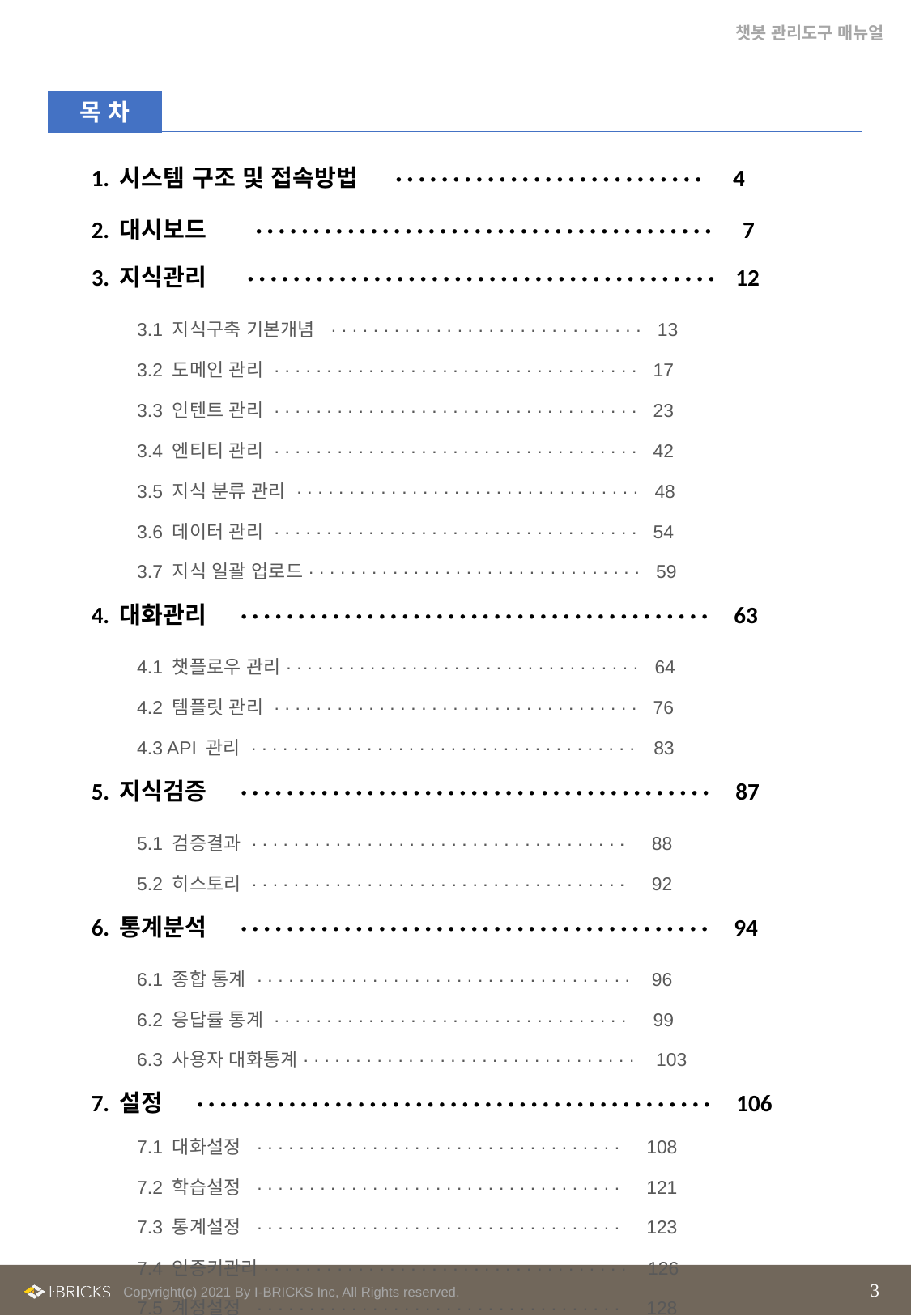

목 차
| 1. 시스템 구조 및 접속방법 · · · · · · · · · · · · · · · · · · · · · · · · · · · 4 |
| --- |
| 2. 대시보드 · · · · · · · · · · · · · · · · · · · · · · · · · · · · · · · · · · · · · · · · 7 |
| 3. 지식관리 · · · · · · · · · · · · · · · · · · · · · · · · · · · · · · · · · · · · · · · · · 12 |
| 3.1 지식구축 기본개념 ∙ ∙ ∙ ∙ ∙ ∙ ∙ ∙ ∙ ∙ ∙ ∙ ∙ ∙ ∙ ∙ ∙ ∙ ∙ ∙ ∙ ∙ ∙ ∙ ∙ ∙ ∙ ∙ ∙ ∙ 13 3.2 도메인 관리 ∙ ∙ ∙ ∙ ∙ ∙ ∙ ∙ ∙ ∙ ∙ ∙ ∙ ∙ ∙ ∙ ∙ ∙ ∙ ∙ ∙ ∙ ∙ ∙ ∙ ∙ ∙ ∙ ∙ ∙ ∙ ∙ ∙ ∙ ∙ 17 3.3 인텐트 관리 ∙ ∙ ∙ ∙ ∙ ∙ ∙ ∙ ∙ ∙ ∙ ∙ ∙ ∙ ∙ ∙ ∙ ∙ ∙ ∙ ∙ ∙ ∙ ∙ ∙ ∙ ∙ ∙ ∙ ∙ ∙ ∙ ∙ ∙ ∙ 23 3.4 엔티티 관리 ∙ ∙ ∙ ∙ ∙ ∙ ∙ ∙ ∙ ∙ ∙ ∙ ∙ ∙ ∙ ∙ ∙ ∙ ∙ ∙ ∙ ∙ ∙ ∙ ∙ ∙ ∙ ∙ ∙ ∙ ∙ ∙ ∙ ∙ ∙ 42 3.5 지식 분류 관리 ∙ ∙ ∙ ∙ ∙ ∙ ∙ ∙ ∙ ∙ ∙ ∙ ∙ ∙ ∙ ∙ ∙ ∙ ∙ ∙ ∙ ∙ ∙ ∙ ∙ ∙ ∙ ∙ ∙ ∙ ∙ ∙ ∙ 48 3.6 데이터 관리 ∙ ∙ ∙ ∙ ∙ ∙ ∙ ∙ ∙ ∙ ∙ ∙ ∙ ∙ ∙ ∙ ∙ ∙ ∙ ∙ ∙ ∙ ∙ ∙ ∙ ∙ ∙ ∙ ∙ ∙ ∙ ∙ ∙ ∙ ∙ 54 3.7 지식 일괄 업로드 ∙ ∙ ∙ ∙ ∙ ∙ ∙ ∙ ∙ ∙ ∙ ∙ ∙ ∙ ∙ ∙ ∙ ∙ ∙ ∙ ∙ ∙ ∙ ∙ ∙ ∙ ∙ ∙ ∙ ∙ ∙ ∙ 59 |
| 4. 대화관리 · · · · · · · · · · · · · · · · · · · · · · · · · · · · · · · · · · · · · · · · · 63 |
| 4.1 챗플로우 관리 ∙ ∙ ∙ ∙ ∙ ∙ ∙ ∙ ∙ ∙ ∙ ∙ ∙ ∙ ∙ ∙ ∙ ∙ ∙ ∙ ∙ ∙ ∙ ∙ ∙ ∙ ∙ ∙ ∙ ∙ ∙ ∙ ∙ ∙ 64 4.2 템플릿 관리 ∙ ∙ ∙ ∙ ∙ ∙ ∙ ∙ ∙ ∙ ∙ ∙ ∙ ∙ ∙ ∙ ∙ ∙ ∙ ∙ ∙ ∙ ∙ ∙ ∙ ∙ ∙ ∙ ∙ ∙ ∙ ∙ ∙ ∙ ∙ 76 4.3 API 관리 ∙ ∙ ∙ ∙ ∙ ∙ ∙ ∙ ∙ ∙ ∙ ∙ ∙ ∙ ∙ ∙ ∙ ∙ ∙ ∙ ∙ ∙ ∙ ∙ ∙ ∙ ∙ ∙ ∙ ∙ ∙ ∙ ∙ ∙ ∙ ∙ ∙ 83 |
| 5. 지식검증 · · · · · · · · · · · · · · · · · · · · · · · · · · · · · · · · · · · · · · · · · 87 |
| 5.1 검증결과 ∙ ∙ ∙ ∙ ∙ ∙ ∙ ∙ ∙ ∙ ∙ ∙ ∙ ∙ ∙ ∙ ∙ ∙ ∙ ∙ ∙ ∙ ∙ ∙ ∙ ∙ ∙ ∙ ∙ ∙ ∙ ∙ ∙ ∙ ∙ ∙ 88 5.2 히스토리 ∙ ∙ ∙ ∙ ∙ ∙ ∙ ∙ ∙ ∙ ∙ ∙ ∙ ∙ ∙ ∙ ∙ ∙ ∙ ∙ ∙ ∙ ∙ ∙ ∙ ∙ ∙ ∙ ∙ ∙ ∙ ∙ ∙ ∙ ∙ ∙ 92 |
| 6. 통계분석 · · · · · · · · · · · · · · · · · · · · · · · · · · · · · · · · · · · · · · · · · 94 |
| 6.1 종합 통계 ∙ ∙ ∙ ∙ ∙ ∙ ∙ ∙ ∙ ∙ ∙ ∙ ∙ ∙ ∙ ∙ ∙ ∙ ∙ ∙ ∙ ∙ ∙ ∙ ∙ ∙ ∙ ∙ ∙ ∙ ∙ ∙ ∙ ∙ ∙ ∙ 96 6.2 응답률 통계 ∙ ∙ ∙ ∙ ∙ ∙ ∙ ∙ ∙ ∙ ∙ ∙ ∙ ∙ ∙ ∙ ∙ ∙ ∙ ∙ ∙ ∙ ∙ ∙ ∙ ∙ ∙ ∙ ∙ ∙ ∙ ∙ ∙ ∙ 99 6.3 사용자 대화통계 ∙ ∙ ∙ ∙ ∙ ∙ ∙ ∙ ∙ ∙ ∙ ∙ ∙ ∙ ∙ ∙ ∙ ∙ ∙ ∙ ∙ ∙ ∙ ∙ ∙ ∙ ∙ ∙ ∙ ∙ ∙ ∙ 103 |
| 7. 설정 · · · · · · · · · · · · · · · · · · · · · · · · · · · · · · · · · · · · · · · · · · · · · 106 |
| 7.1 대화설정 ∙ ∙ ∙ ∙ ∙ ∙ ∙ ∙ ∙ ∙ ∙ ∙ ∙ ∙ ∙ ∙ ∙ ∙ ∙ ∙ ∙ ∙ ∙ ∙ ∙ ∙ ∙ ∙ ∙ ∙ ∙ ∙ ∙ ∙ ∙ 108 7.2 학습설정 ∙ ∙ ∙ ∙ ∙ ∙ ∙ ∙ ∙ ∙ ∙ ∙ ∙ ∙ ∙ ∙ ∙ ∙ ∙ ∙ ∙ ∙ ∙ ∙ ∙ ∙ ∙ ∙ ∙ ∙ ∙ ∙ ∙ ∙ ∙ 121 7.3 통계설정 ∙ ∙ ∙ ∙ ∙ ∙ ∙ ∙ ∙ ∙ ∙ ∙ ∙ ∙ ∙ ∙ ∙ ∙ ∙ ∙ ∙ ∙ ∙ ∙ ∙ ∙ ∙ ∙ ∙ ∙ ∙ ∙ ∙ ∙ ∙ 123 7.4 인증키관리 ∙ ∙ ∙ ∙ ∙ ∙ ∙ ∙ ∙ ∙ ∙ ∙ ∙ ∙ ∙ ∙ ∙ ∙ ∙ ∙ ∙ ∙ ∙ ∙ ∙ ∙ ∙ ∙ ∙ ∙ ∙ ∙ ∙ ∙ ∙ 126 7.5 계정설정 ∙ ∙ ∙ ∙ ∙ ∙ ∙ ∙ ∙ ∙ ∙ ∙ ∙ ∙ ∙ ∙ ∙ ∙ ∙ ∙ ∙ ∙ ∙ ∙ ∙ ∙ ∙ ∙ ∙ ∙ ∙ ∙ ∙ ∙ ∙ 128 |
| 8. 시뮬레이션 · · · · · · · · · · · · · · · · · · · · · · · · · · · · · · · · · · · · · · 132 |
| 9. 튜토리얼 · · · · · · · · · · · · · · · · · · · · · · · · · · · · · · · · · · · · · · · · 138 |
3